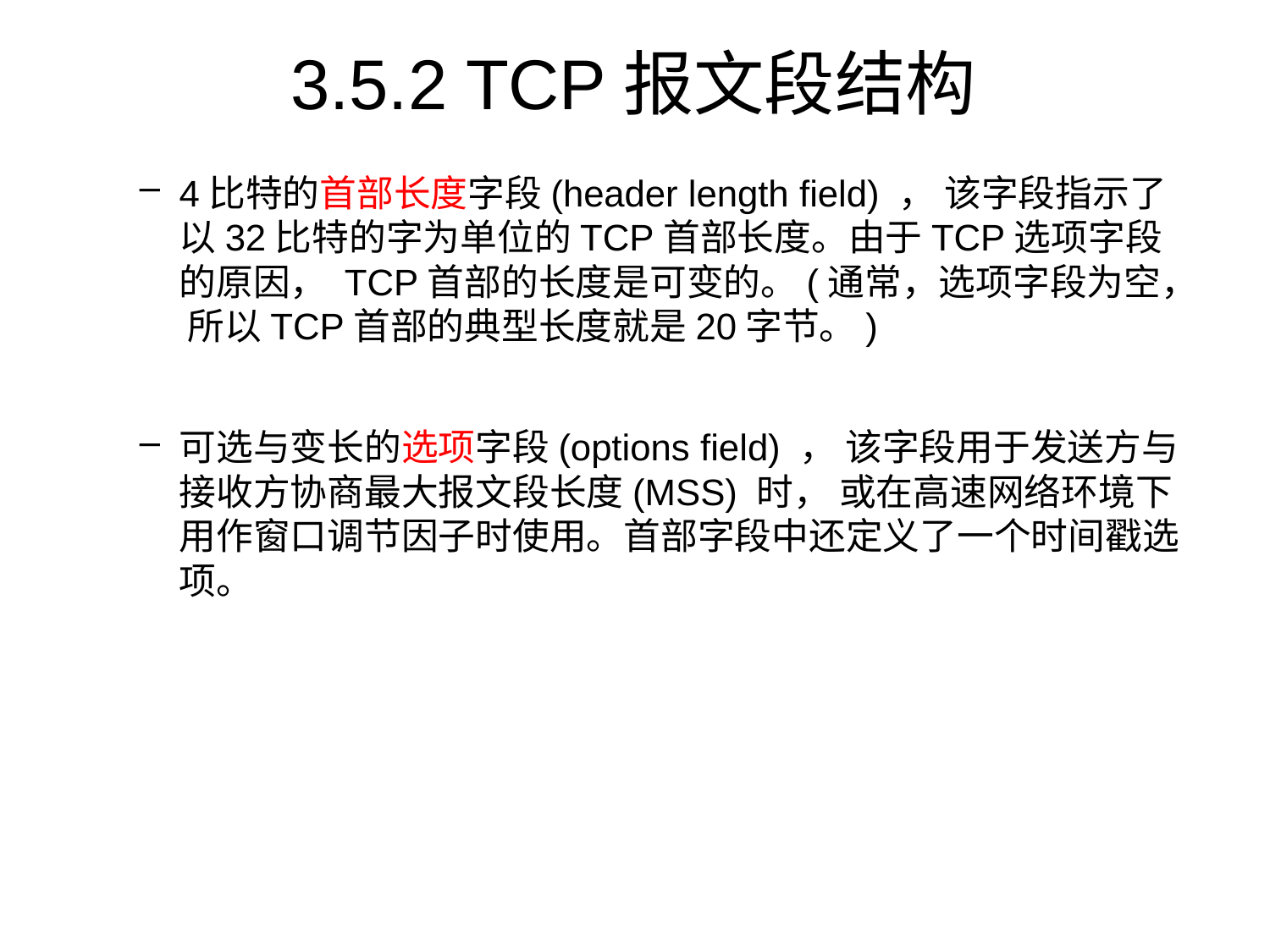

# 3.5.2 TCP报文段结构
4比特的首部长度字段(header length field) ， 该字段指示了以32比特的字为单位的TCP首部长度。由于TCP选项字段的原因， TCP首部的长度是可变的。(通常，选项字段为空， 所以TCP首部的典型长度就是20字节。)

可选与变长的选项字段(options field) ， 该字段用于发送方与接收方协商最大报文段长度(MSS) 时， 或在高速网络环境下用作窗口调节因子时使用。首部字段中还定义了一个时间戳选项。